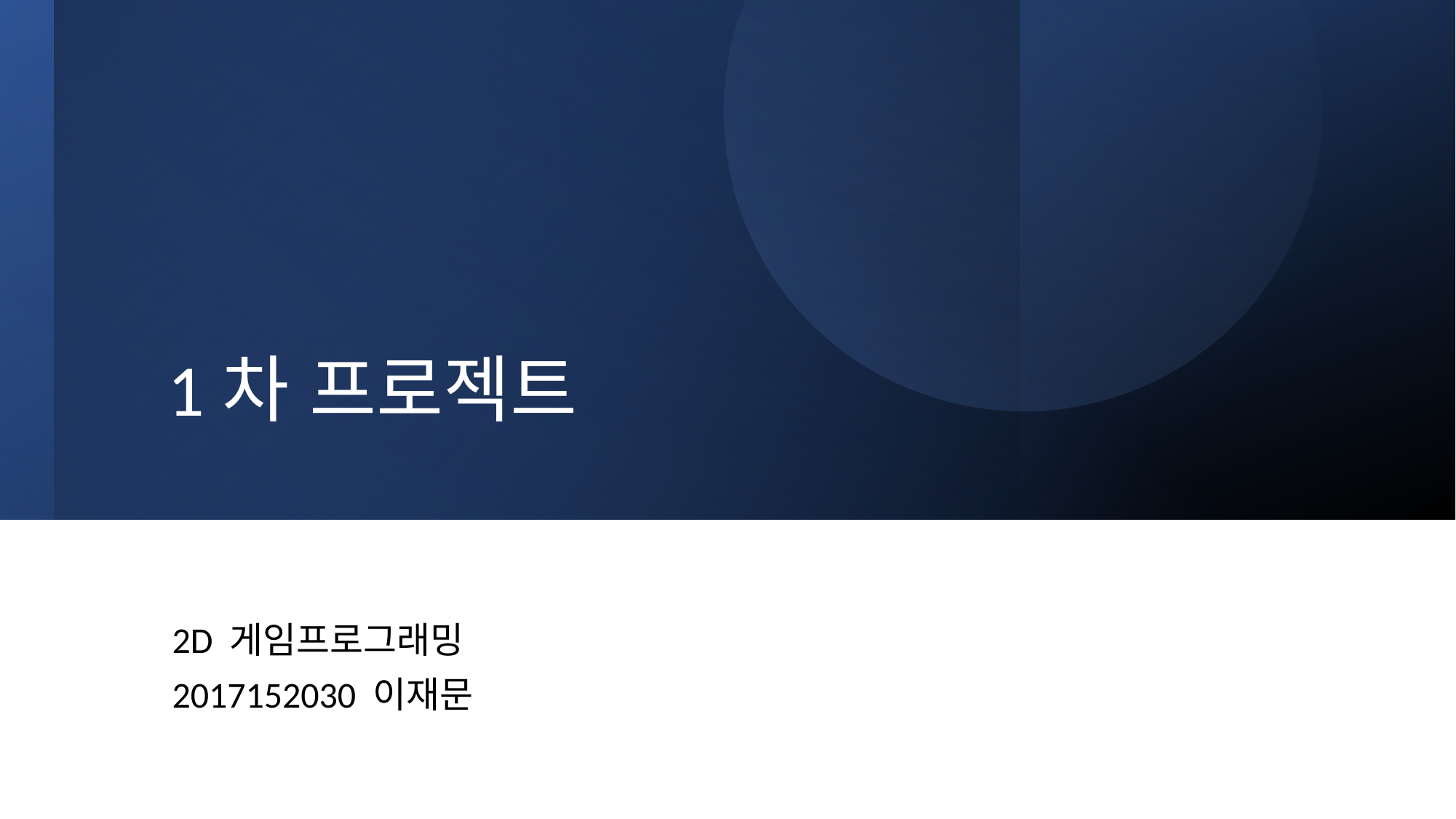

# 1차 프로젝트
2D 게임프로그래밍
2017152030 이재문